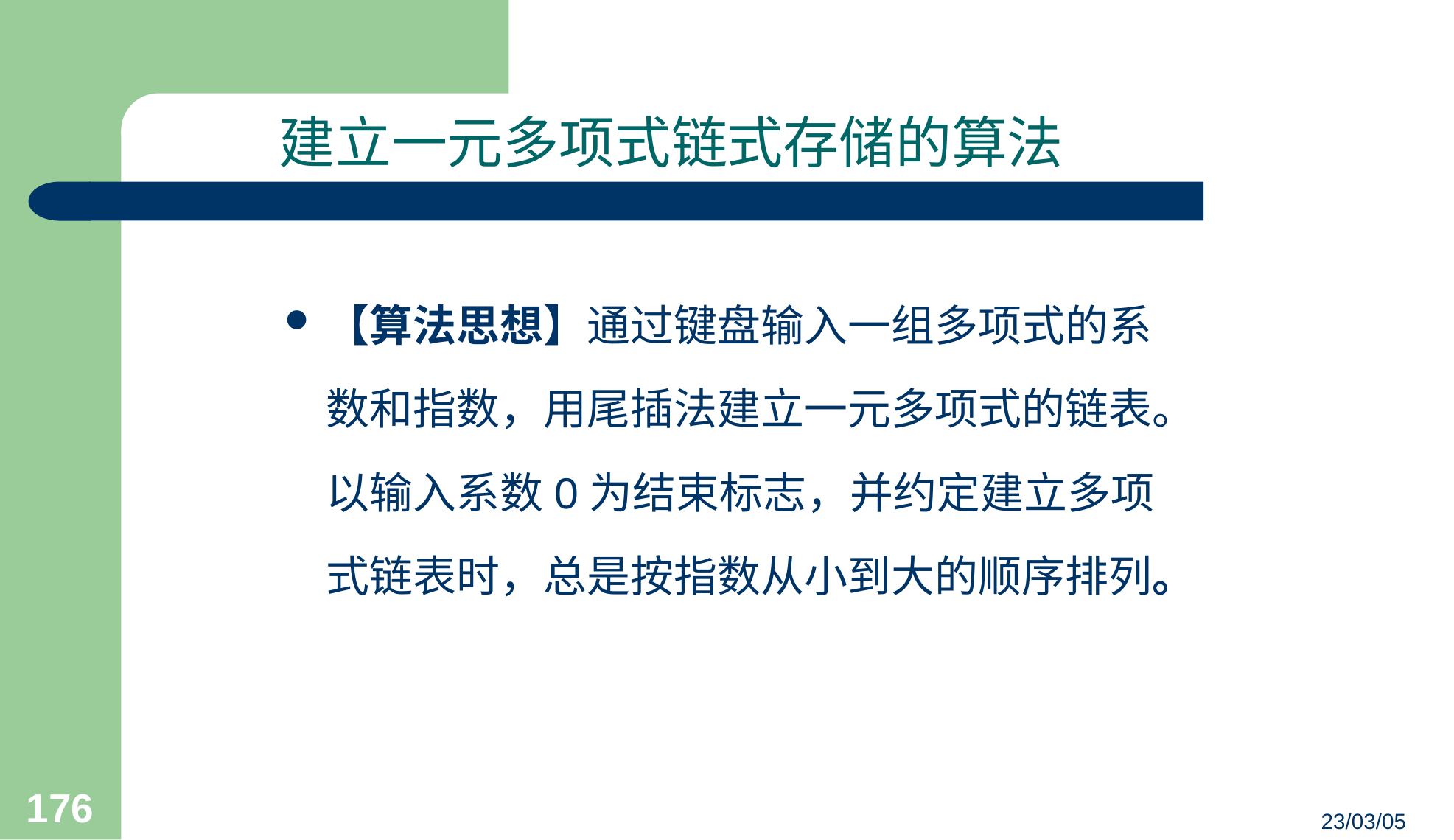

建立一元多项式链式存储的算法
【算法思想】通过键盘输入一组多项式的系数和指数，用尾插法建立一元多项式的链表。以输入系数0为结束标志，并约定建立多项式链表时，总是按指数从小到大的顺序排列。
176
23/03/05